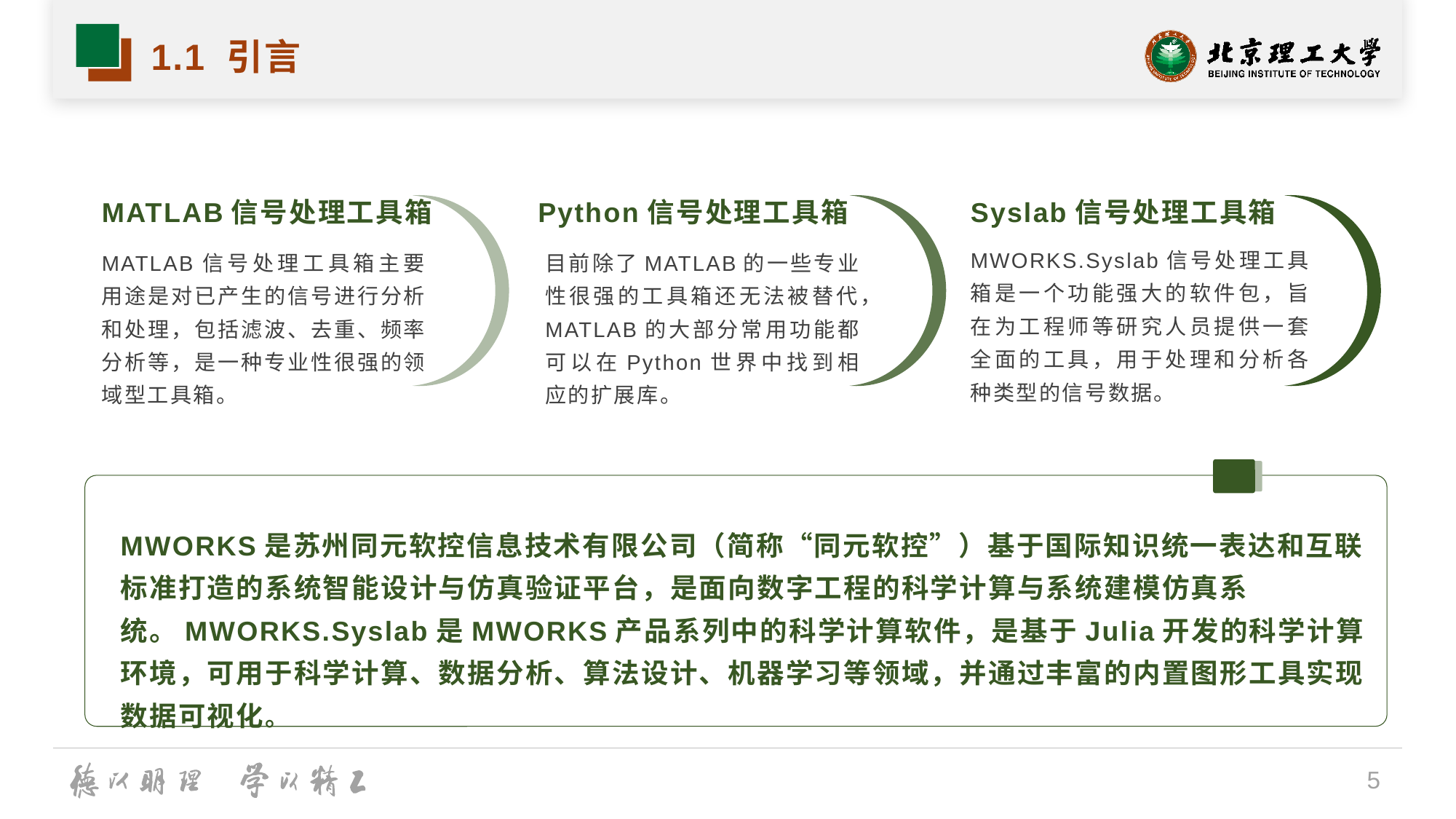

# 1.1 引言
MATLAB信号处理工具箱
Python信号处理工具箱
Syslab信号处理工具箱

MWORKS.Syslab信号处理工具箱是一个功能强大的软件包，旨在为工程师等研究人员提供一套全面的工具，用于处理和分析各种类型的信号数据。
MATLAB信号处理工具箱主要用途是对已产生的信号进行分析和处理，包括滤波、去重、频率分析等，是一种专业性很强的领域型工具箱。
目前除了MATLAB的一些专业性很强的工具箱还无法被替代，MATLAB的大部分常用功能都可以在Python世界中找到相应的扩展库。

MWORKS是苏州同元软控信息技术有限公司（简称“同元软控”）基于国际知识统一表达和互联标准打造的系统智能设计与仿真验证平台，是面向数字工程的科学计算与系统建模仿真系统。MWORKS.Syslab是MWORKS产品系列中的科学计算软件，是基于Julia开发的科学计算环境，可用于科学计算、数据分析、算法设计、机器学习等领域，并通过丰富的内置图形工具实现数据可视化。